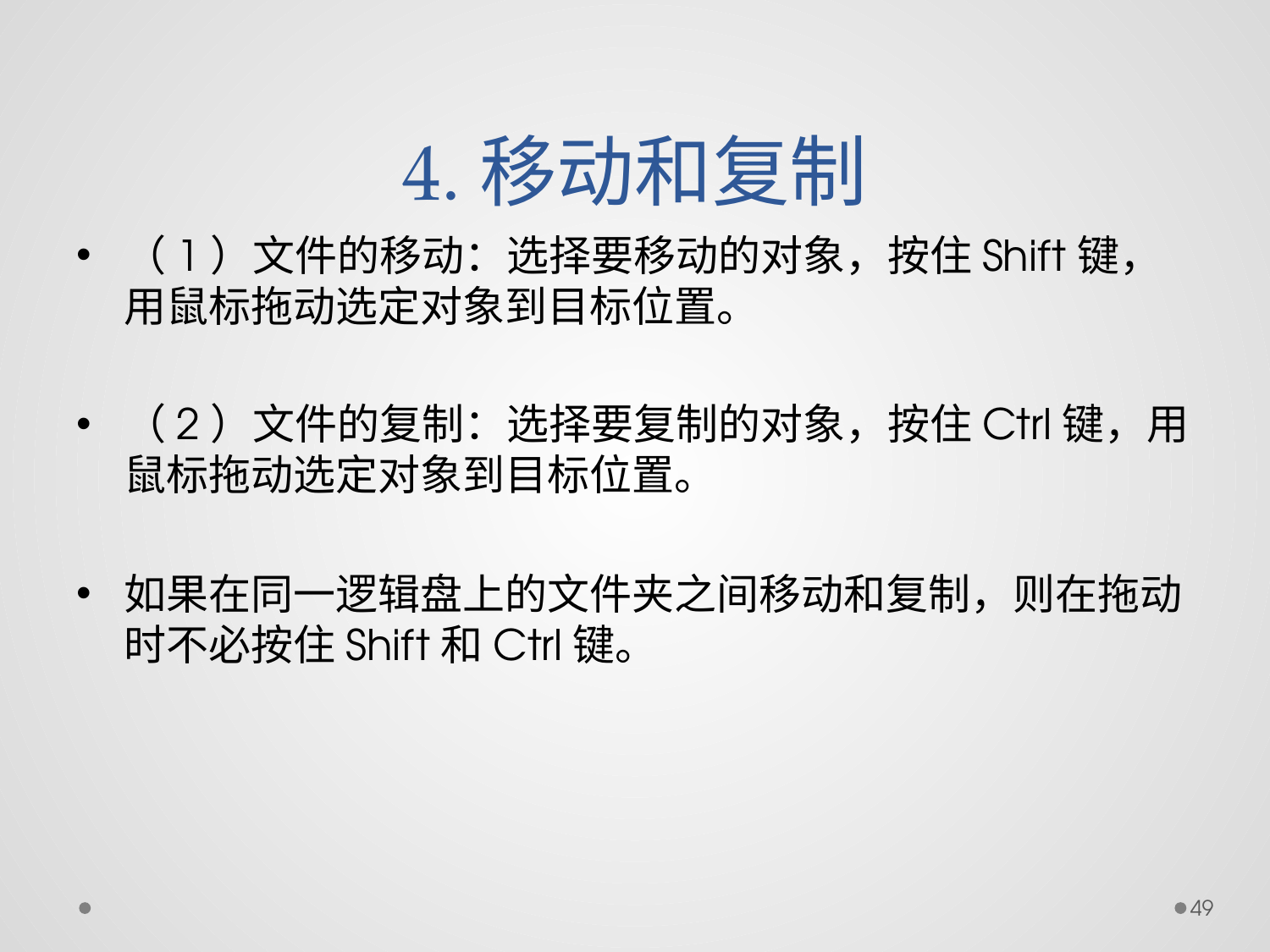

# 4.移动和复制
（1）文件的移动：选择要移动的对象，按住Shift键，用鼠标拖动选定对象到目标位置。

（2）文件的复制：选择要复制的对象，按住Ctrl键，用鼠标拖动选定对象到目标位置。

如果在同一逻辑盘上的文件夹之间移动和复制，则在拖动时不必按住Shift和Ctrl键。
49